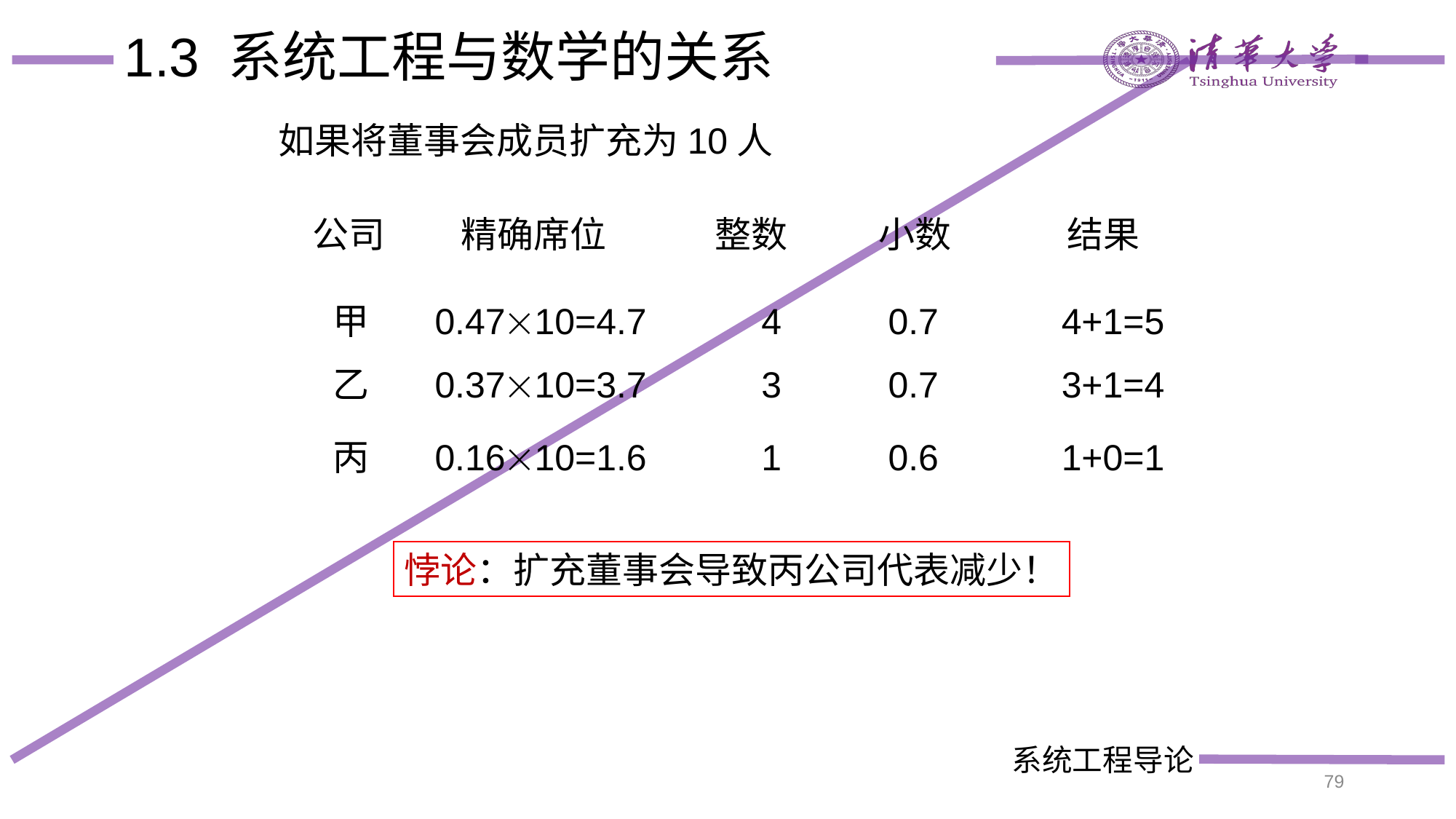

# 1.3 系统工程与数学的关系
如果将董事会成员扩充为10人
公司
精确席位
整数
小数
结果
甲
0.47×10=4.7
4
0.7
4+1=5
乙
0.37×10=3.7
3
0.7
3+1=4
丙
0.16×10=1.6
1
0.6
1+0=1
悖论：扩充董事会导致丙公司代表减少！
79